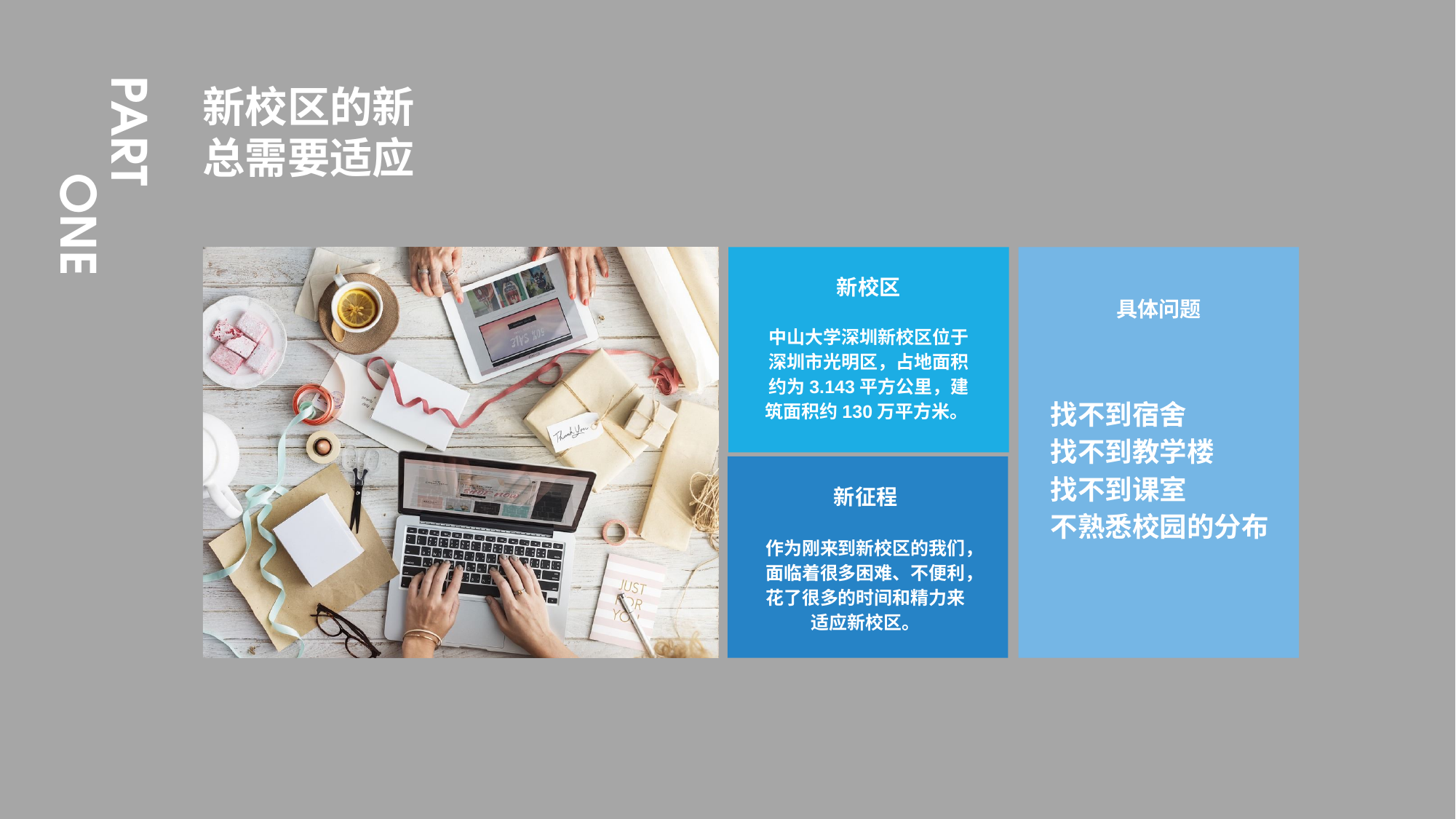

新校区的新
总需要适应
The user can demonstrate on a projector or computer, or print the presentation and make it into a film to be used in a wider field

新校区
中山大学深圳新校区位于深圳市光明区，占地面积约为3.143平方公里，建筑面积约130万平方米。

具体问题
找不到宿舍
找不到教学楼
找不到课室
不熟悉校园的分布

新征程
作为刚来到新校区的我们，面临着很多困难、不便利，花了很多的时间和精力来适应新校区。